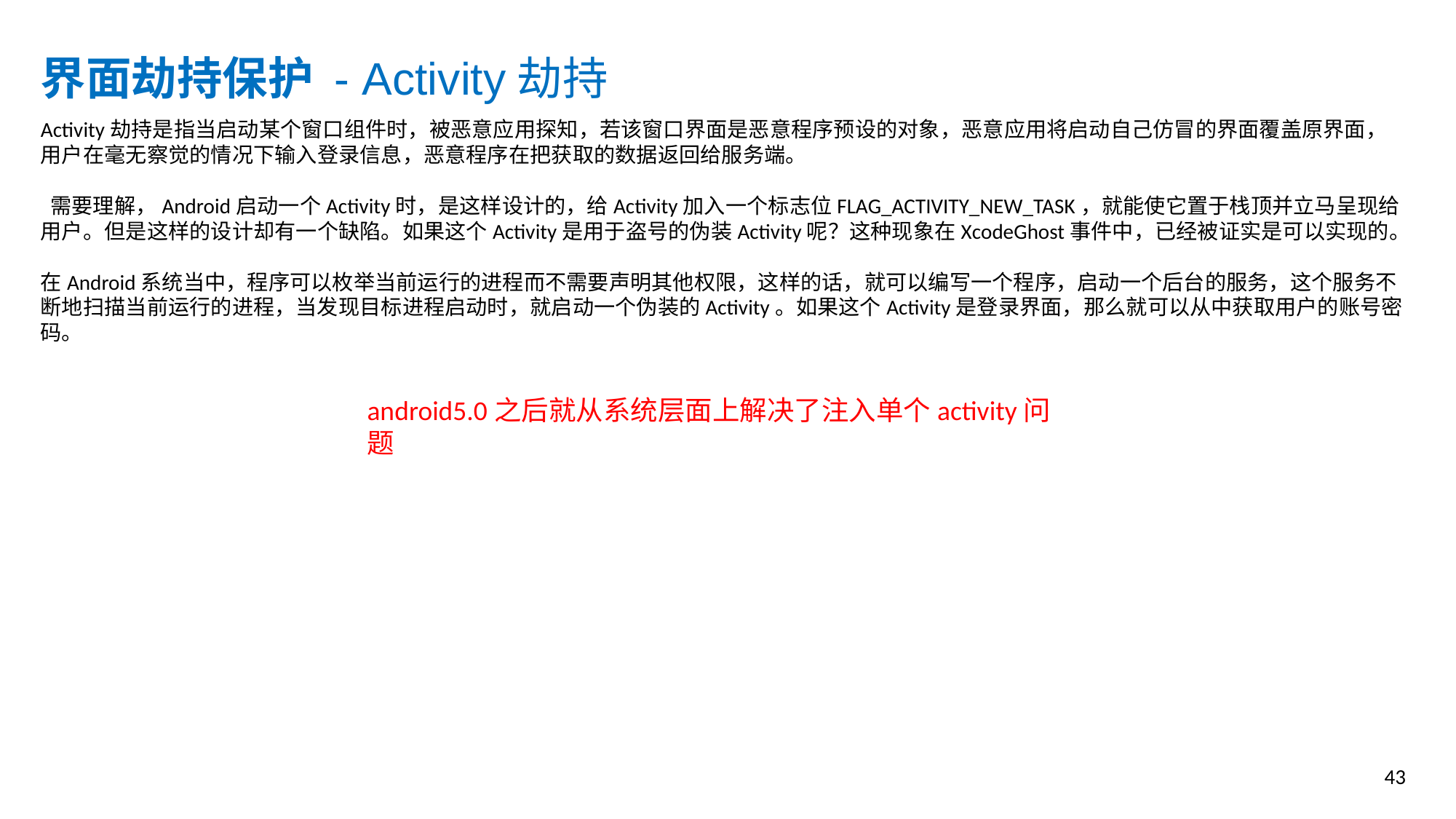

界面劫持保护 - Activity劫持
Activity劫持是指当启动某个窗口组件时，被恶意应用探知，若该窗口界面是恶意程序预设的对象，恶意应用将启动自己仿冒的界面覆盖原界面，用户在毫无察觉的情况下输入登录信息，恶意程序在把获取的数据返回给服务端。

 需要理解，Android启动一个Activity时，是这样设计的，给Activity加入一个标志位FLAG_ACTIVITY_NEW_TASK，就能使它置于栈顶并立马呈现给用户。但是这样的设计却有一个缺陷。如果这个Activity是用于盗号的伪装Activity呢？这种现象在XcodeGhost事件中，已经被证实是可以实现的。

在Android系统当中，程序可以枚举当前运行的进程而不需要声明其他权限，这样的话，就可以编写一个程序，启动一个后台的服务，这个服务不断地扫描当前运行的进程，当发现目标进程启动时，就启动一个伪装的Activity。如果这个Activity是登录界面，那么就可以从中获取用户的账号密码。
android5.0之后就从系统层面上解决了注入单个activity问题
43